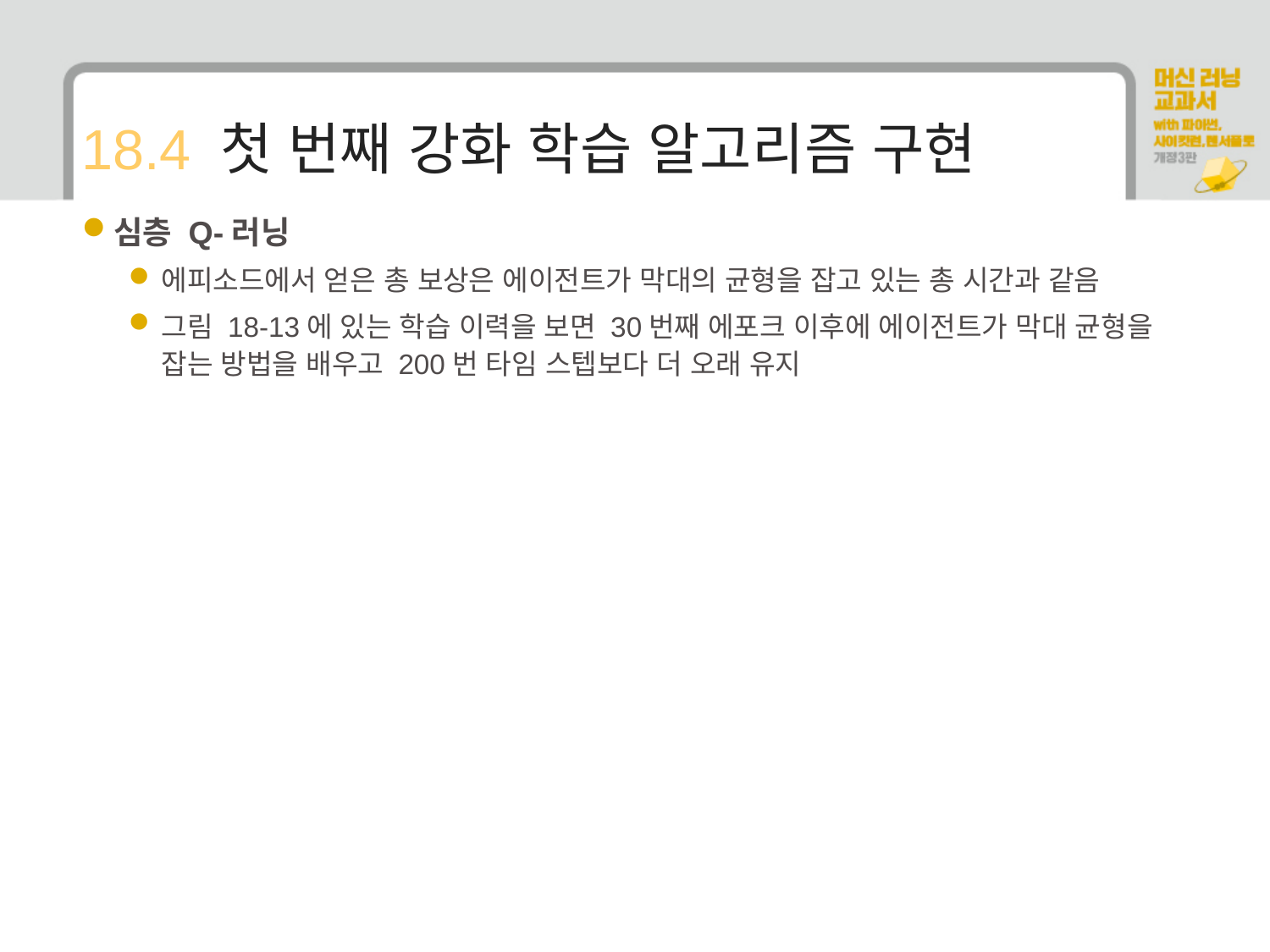

# 18.4 첫 번째 강화 학습 알고리즘 구현
심층 Q-러닝
에피소드에서 얻은 총 보상은 에이전트가 막대의 균형을 잡고 있는 총 시간과 같음
그림 18-13에 있는 학습 이력을 보면 30번째 에포크 이후에 에이전트가 막대 균형을 잡는 방법을 배우고 200번 타임 스텝보다 더 오래 유지